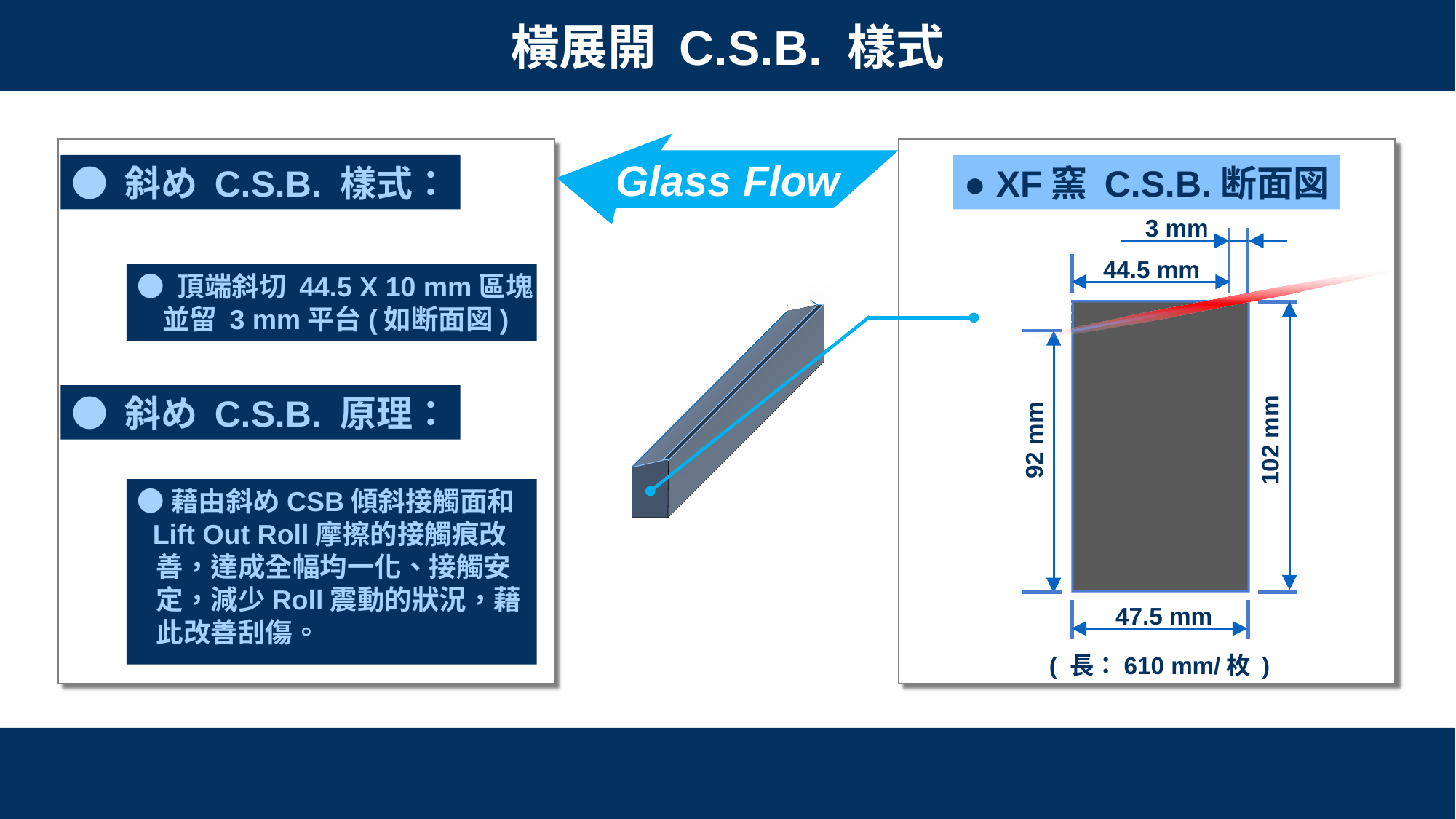

橫展開 C.S.B. 樣式

Glass Flow

● 斜め C.S.B. 樣式：
● XF窯 C.S.B.断面図
3 mm
44.5 mm

● 頂端斜切 44.5 X 10 mm區塊
   並留 3 mm平台(如断面図)

92 mm
102 mm
47.5 mm
( 長：610 mm/枚 )
● 斜め C.S.B. 原理：
●藉由斜めCSB傾斜接觸面和
  Lift Out Roll摩擦的接觸痕改
  善，達成全幅均一化、接觸安
  定，減少Roll震動的狀況，藉
  此改善刮傷。